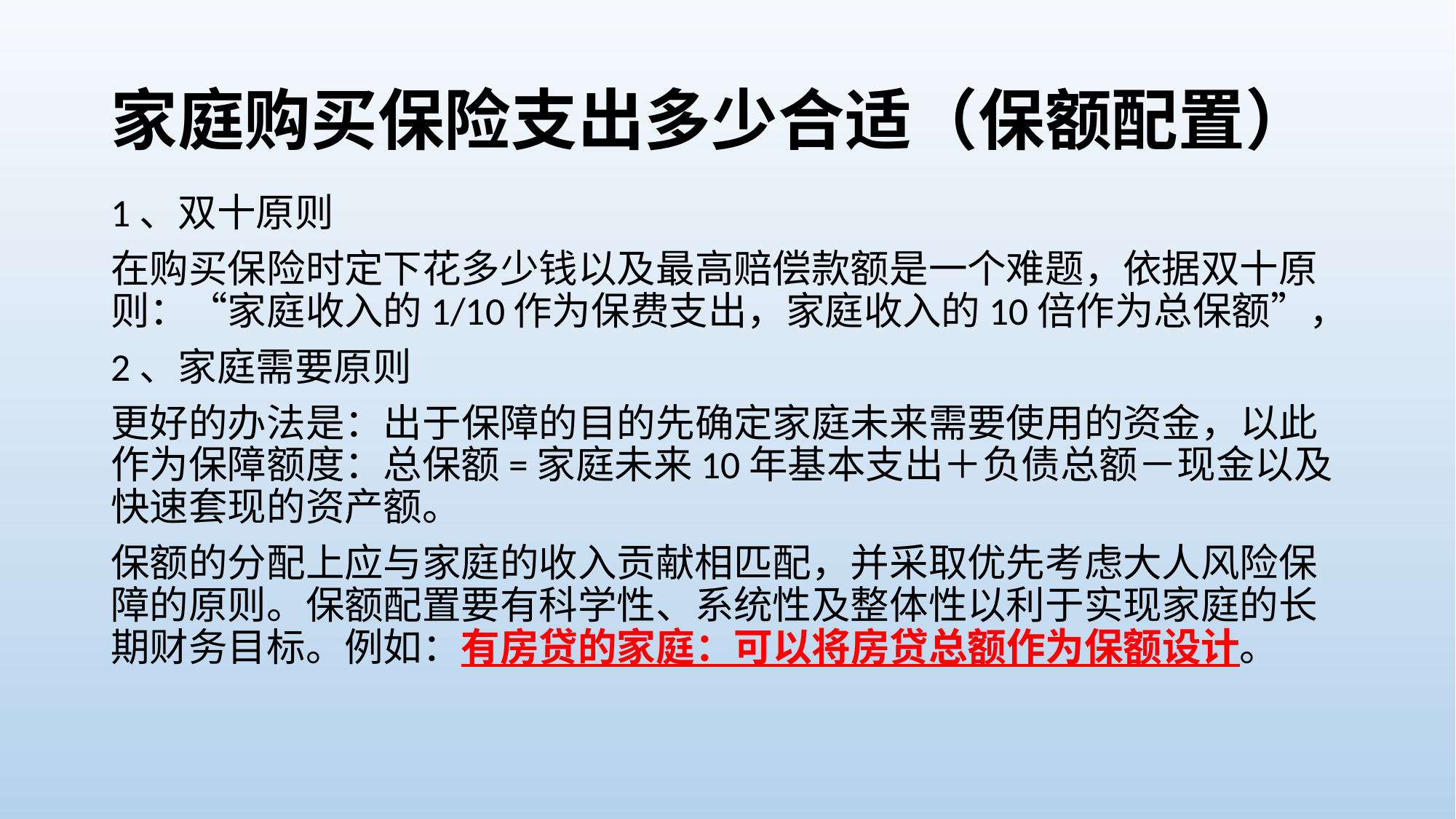

# 家庭购买保险支出多少合适（保额配置）
1、双十原则
在购买保险时定下花多少钱以及最高赔偿款额是一个难题，依据双十原则：“家庭收入的1/10作为保费支出，家庭收入的10倍作为总保额”，
2、家庭需要原则
更好的办法是：出于保障的目的先确定家庭未来需要使用的资金，以此作为保障额度：总保额=家庭未来10年基本支出＋负债总额－现金以及快速套现的资产额。
保额的分配上应与家庭的收入贡献相匹配，并采取优先考虑大人风险保障的原则。保额配置要有科学性、系统性及整体性以利于实现家庭的长期财务目标。例如：有房贷的家庭：可以将房贷总额作为保额设计。